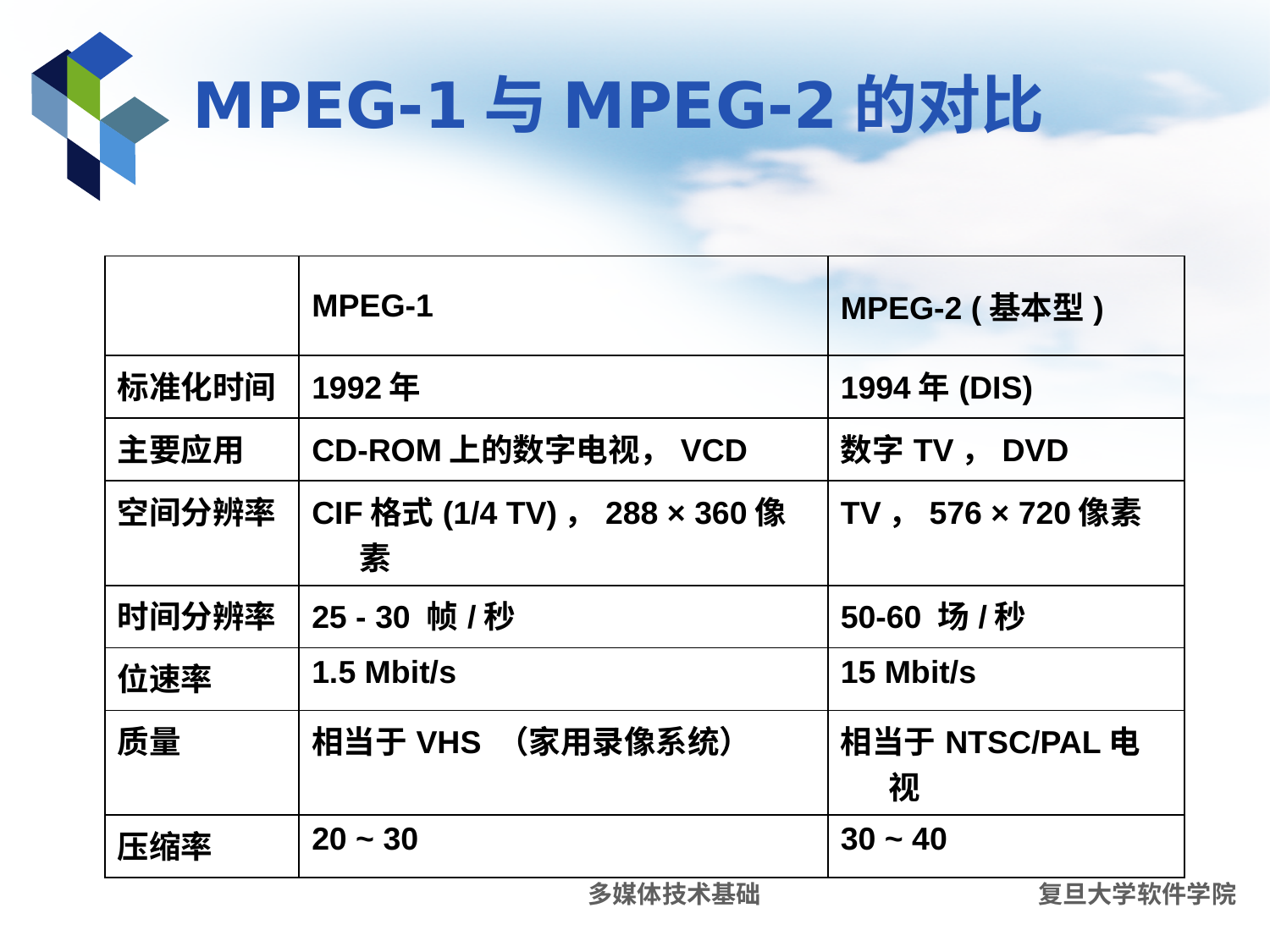

# MPEG-1与MPEG-2的对比
|  | MPEG-1 | MPEG-2 (基本型) |
| --- | --- | --- |
| 标准化时间 | 1992年 | 1994年(DIS) |
| 主要应用 | CD-ROM上的数字电视，VCD | 数字TV，DVD |
| 空间分辨率 | CIF格式(1/4 TV)，288 × 360像素 | TV，576 × 720像素 |
| 时间分辨率 | 25 - 30 帧/秒 | 50-60 场/秒 |
| 位速率 | 1.5 Mbit/s | 15 Mbit/s |
| 质量 | 相当于VHS （家用录像系统） | 相当于NTSC/PAL电视 |
| 压缩率 | 20 ~ 30 | 30 ~ 40 |
多媒体技术基础